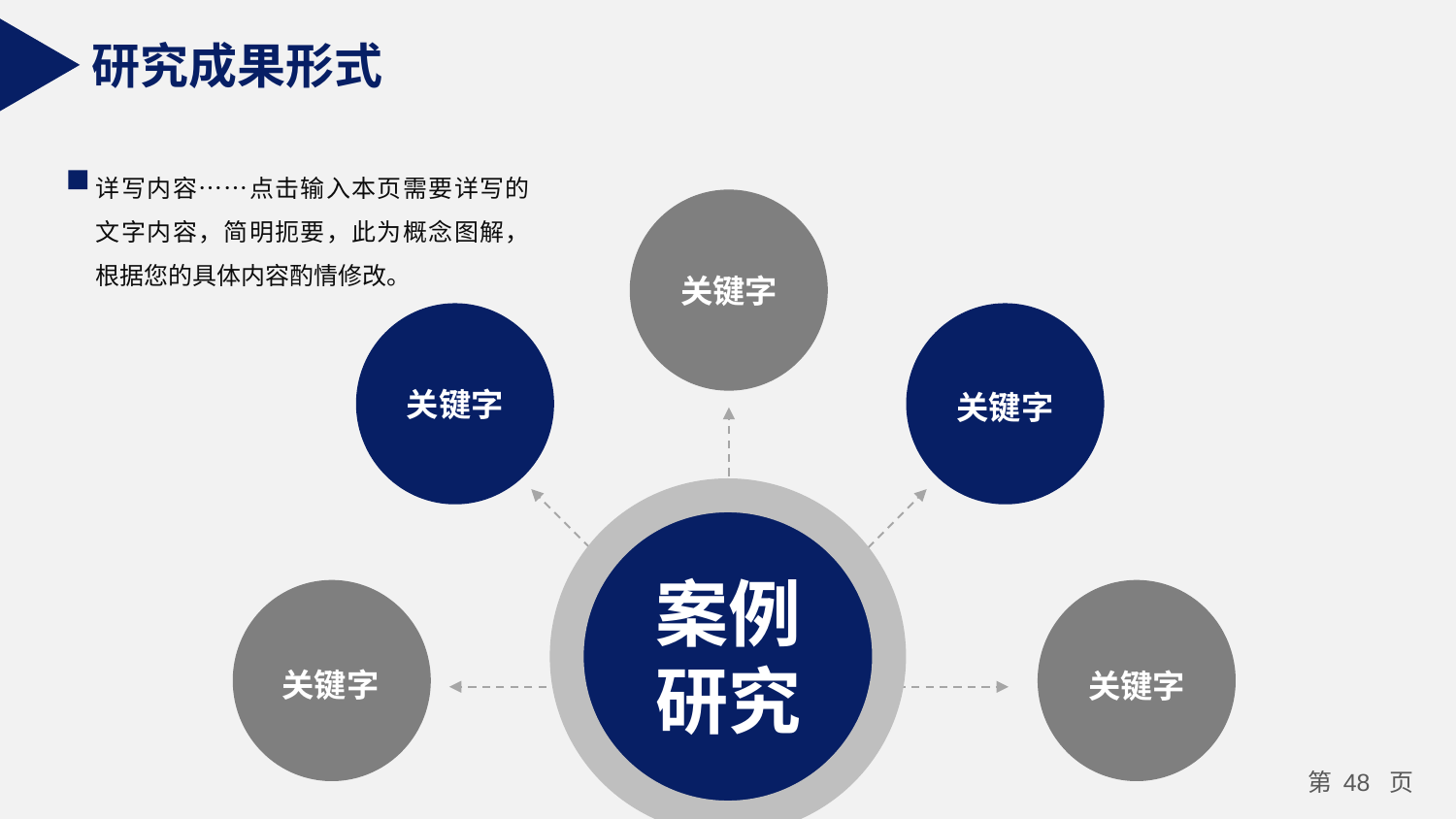

研究成果形式
详写内容……点击输入本页需要详写的文字内容，简明扼要，此为概念图解，根据您的具体内容酌情修改。

关键字

关键字
关键字

案例研究

关键字
关键字